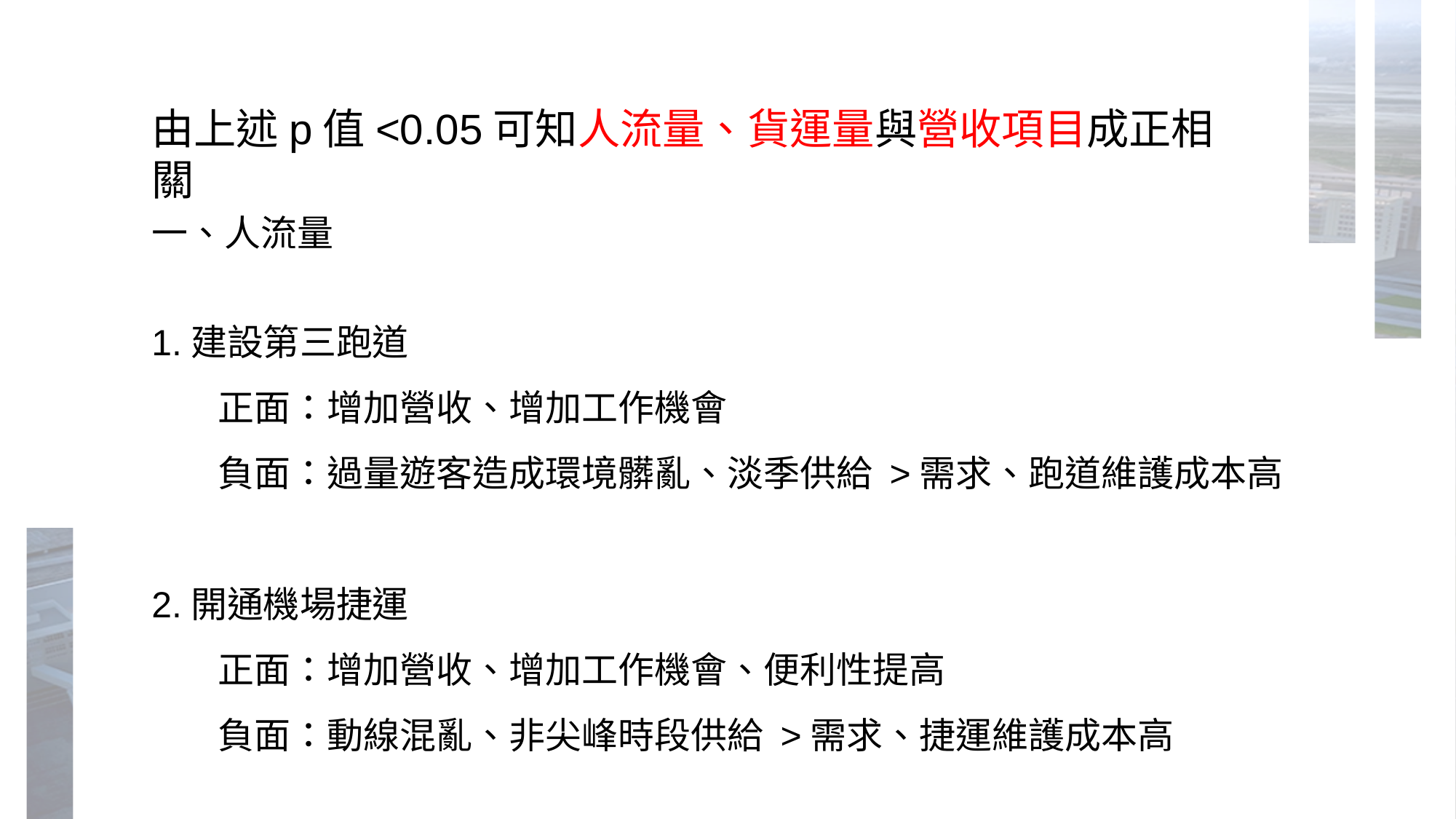

由上述p值<0.05可知人流量、貨運量與營收項目成正相關
一、人流量

1.建設第三跑道
       正面：增加營收、增加工作機會
       負面：過量遊客造成環境髒亂、淡季供給 >需求、跑道維護成本高

2.開通機場捷運
       正面：增加營收、增加工作機會、便利性提高
       負面：動線混亂、非尖峰時段供給 >需求、捷運維護成本高